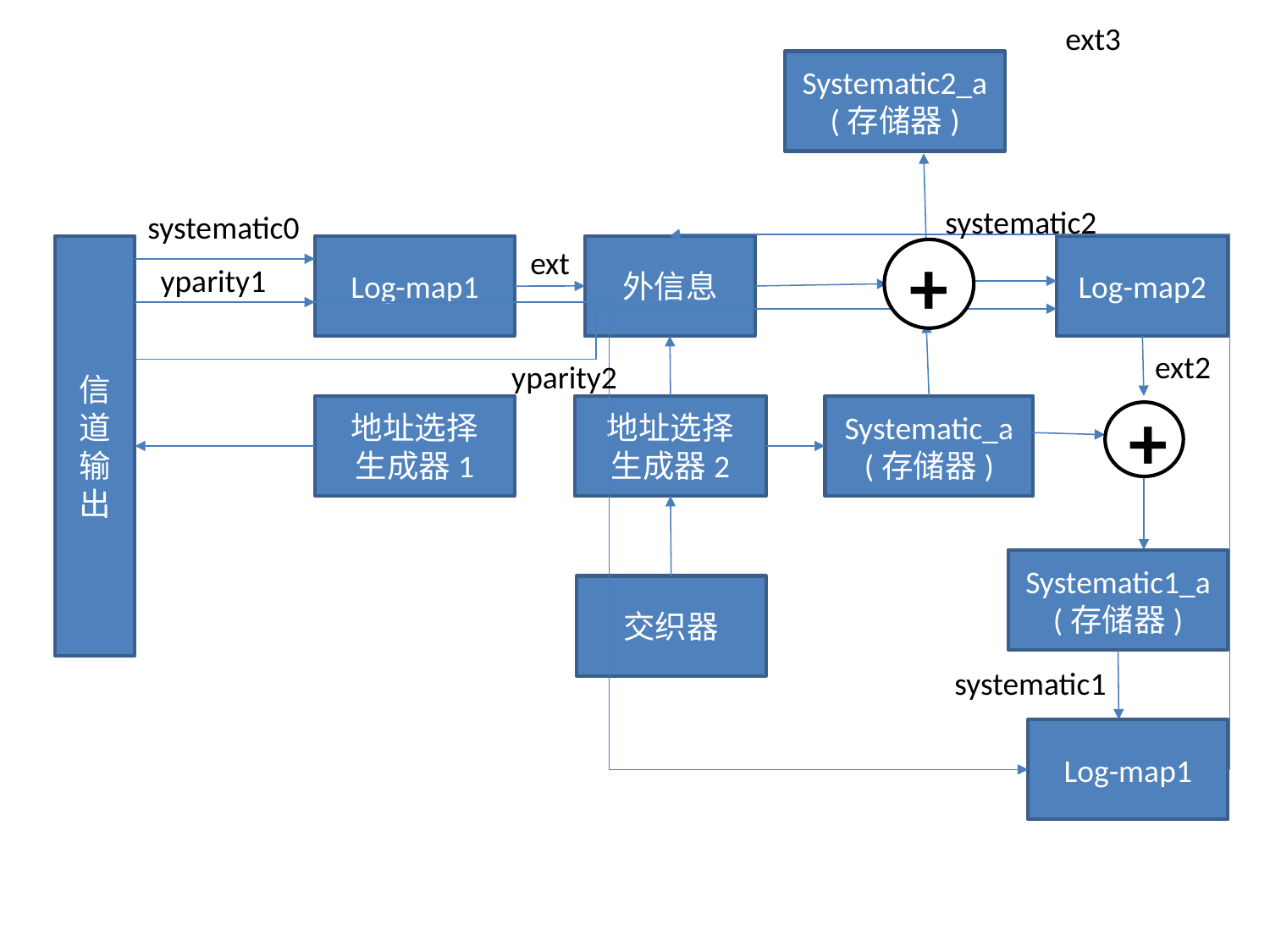

ext3
Systematic2_a
(存储器)
systematic2
systematic0
信道输出
Log-map1
外信息
Log-map2
ext
+
yparity1
ext2
yparity2
地址选择
生成器1
地址选择
生成器2
Systematic_a
(存储器)
+
Systematic1_a
(存储器)
交织器
systematic1
Log-map1